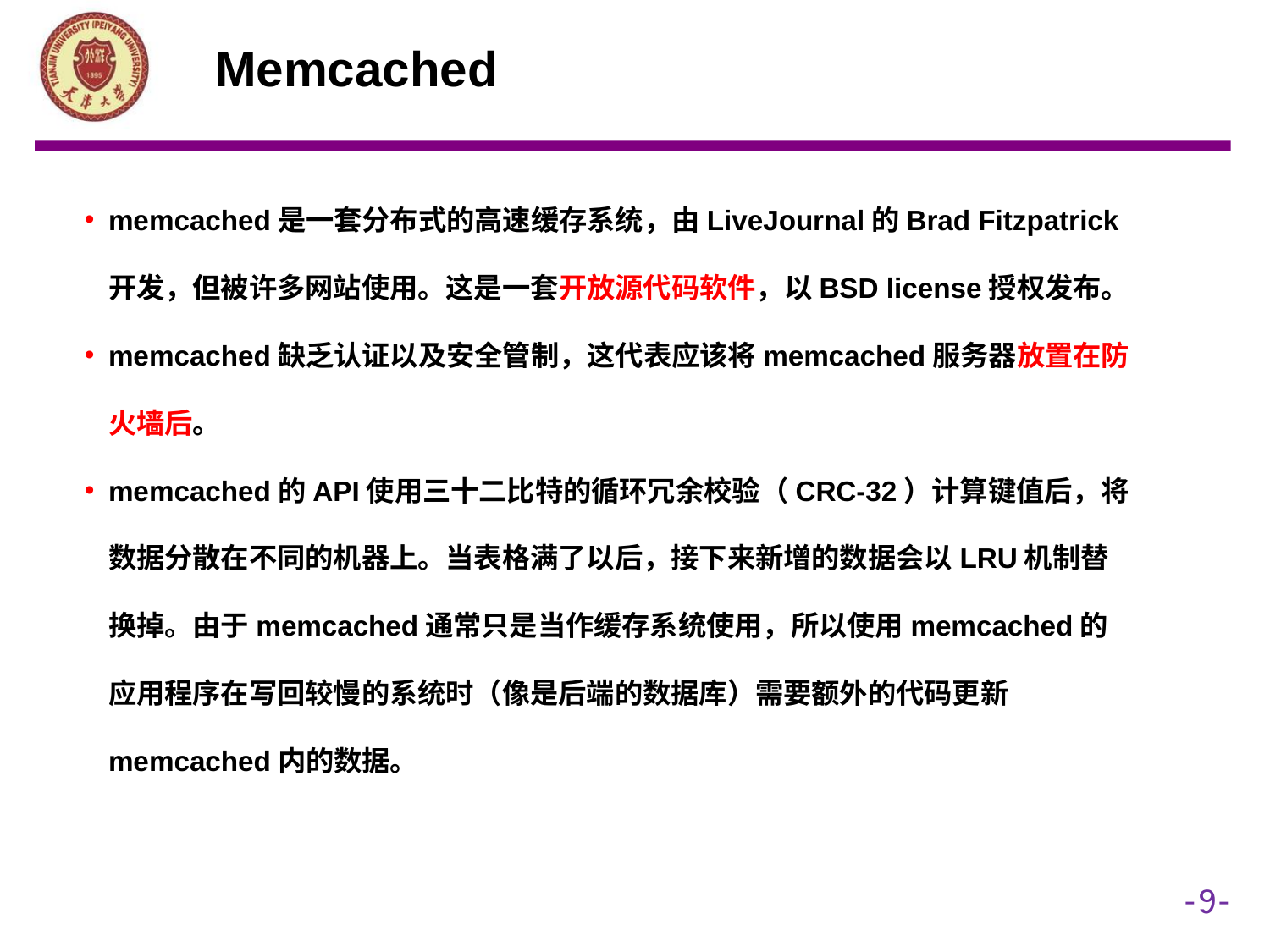

Memcached
memcached是一套分布式的高速缓存系统，由LiveJournal的Brad Fitzpatrick开发，但被许多网站使用。这是一套开放源代码软件，以BSD license授权发布。
memcached缺乏认证以及安全管制，这代表应该将memcached服务器放置在防火墙后。
memcached的API使用三十二比特的循环冗余校验（CRC-32）计算键值后，将数据分散在不同的机器上。当表格满了以后，接下来新增的数据会以LRU机制替换掉。由于memcached通常只是当作缓存系统使用，所以使用memcached的应用程序在写回较慢的系统时（像是后端的数据库）需要额外的代码更新memcached内的数据。